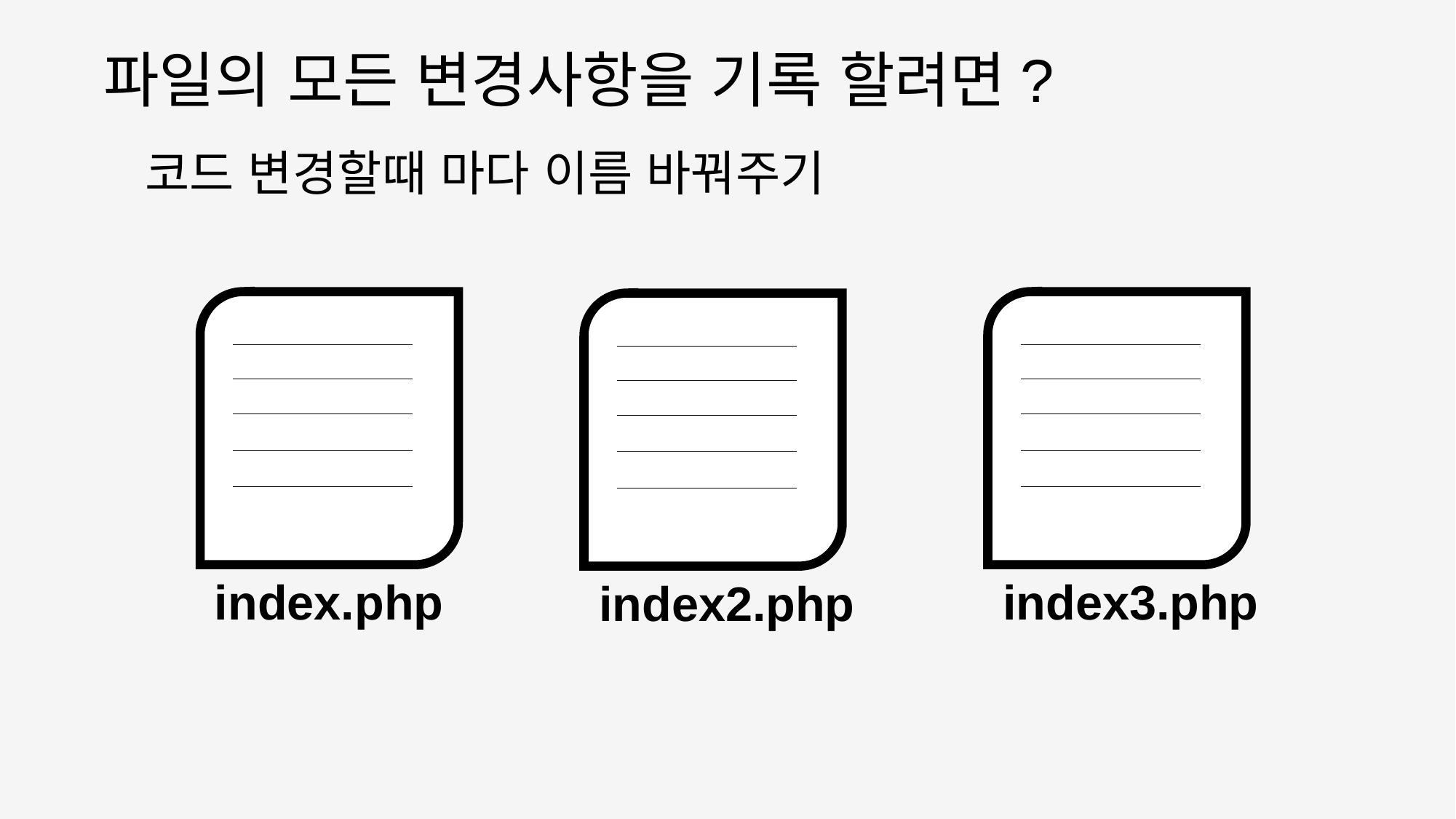

파일의 모든 변경사항을 기록 할려면?
코드 변경할때 마다 이름 바꿔주기

index.php
index3.php
index2.php